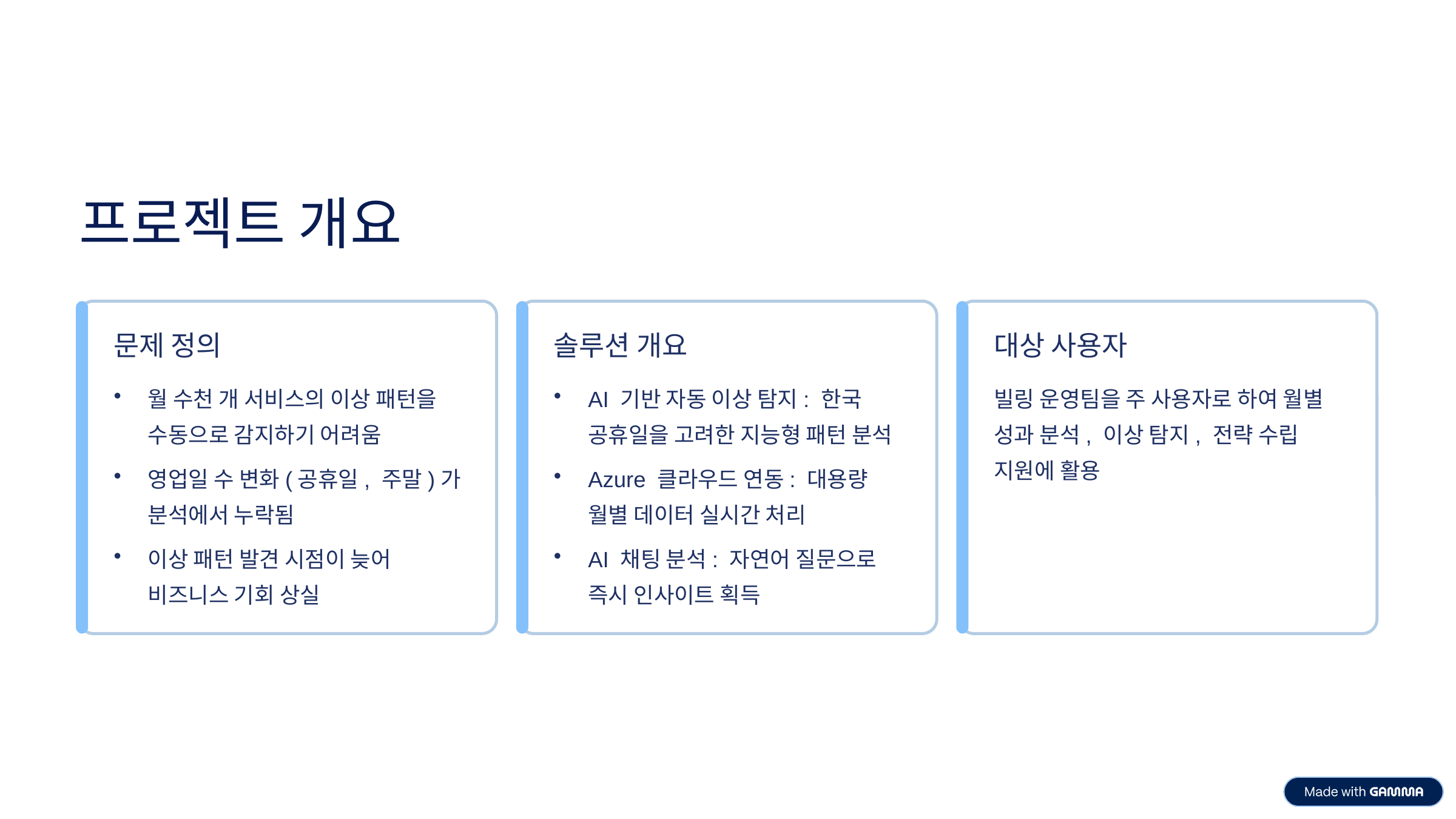

프로젝트 개요

문제 정의
솔루션 개요
대상 사용자
월 수천 개 서비스의 이상 패턴을 수동으로 감지하기 어려움
AI 기반 자동 이상 탐지: 한국 공휴일을 고려한 지능형 패턴 분석
빌링 운영팀을 주 사용자로 하여 월별 성과 분석, 이상 탐지, 전략 수립 지원에 활용
영업일 수 변화(공휴일, 주말)가 분석에서 누락됨
Azure 클라우드 연동: 대용량 월별 데이터 실시간 처리
이상 패턴 발견 시점이 늦어 비즈니스 기회 상실
AI 채팅 분석: 자연어 질문으로 즉시 인사이트 획득